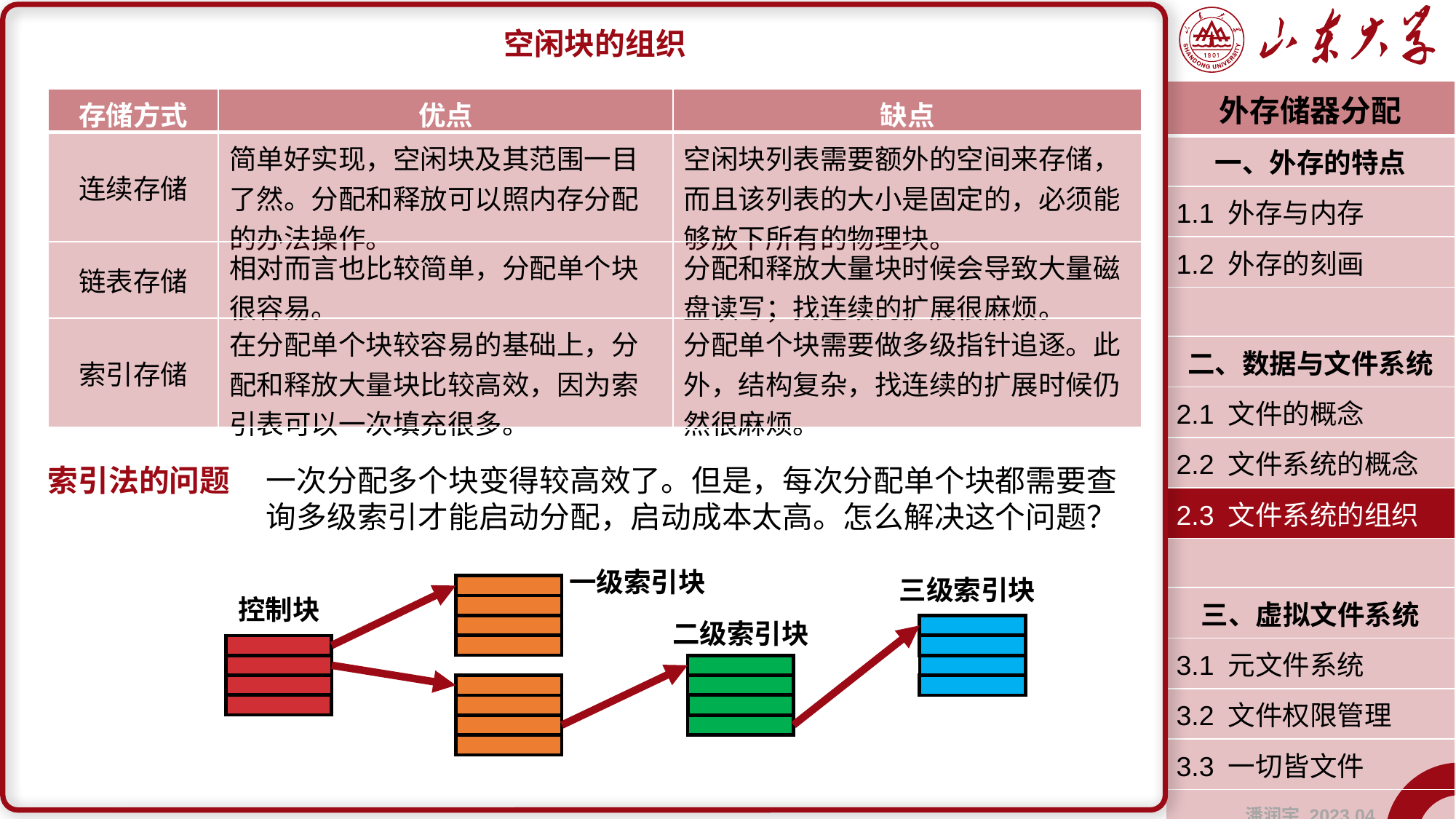

空闲块的组织

索引法的问题	一次分配多个块变得较高效了。但是，每次分配单个块都需要查			询多级索引才能启动分配，启动成本太高。怎么解决这个问题？
| 外存储器分配 |
| --- |
| 一、外存的特点 |
| 1.1 外存与内存 |
| 1.2 外存的刻画 |
|  |
| 二、数据与文件系统 |
| 2.1 文件的概念 |
| 2.2 文件系统的概念 |
| 2.3 文件系统的组织 |
|  |
| 三、虚拟文件系统 |
| 3.1 元文件系统 |
| 3.2 文件权限管理 |
| 3.3 一切皆文件 |
| 潘润宇 2023.04 |
| 存储方式 | 优点 | 缺点 |
| --- | --- | --- |
| 连续存储 | 简单好实现，空闲块及其范围一目了然。分配和释放可以照内存分配的办法操作。 | 空闲块列表需要额外的空间来存储，而且该列表的大小是固定的，必须能够放下所有的物理块。 |
| 链表存储 | 相对而言也比较简单，分配单个块很容易。 | 分配和释放大量块时候会导致大量磁盘读写；找连续的扩展很麻烦。 |
| 索引存储 | 在分配单个块较容易的基础上，分配和释放大量块比较高效，因为索引表可以一次填充很多。 | 分配单个块需要做多级指针追逐。此外，结构复杂，找连续的扩展时候仍然很麻烦。 |

一级索引块
三级索引块

控制块

二级索引块